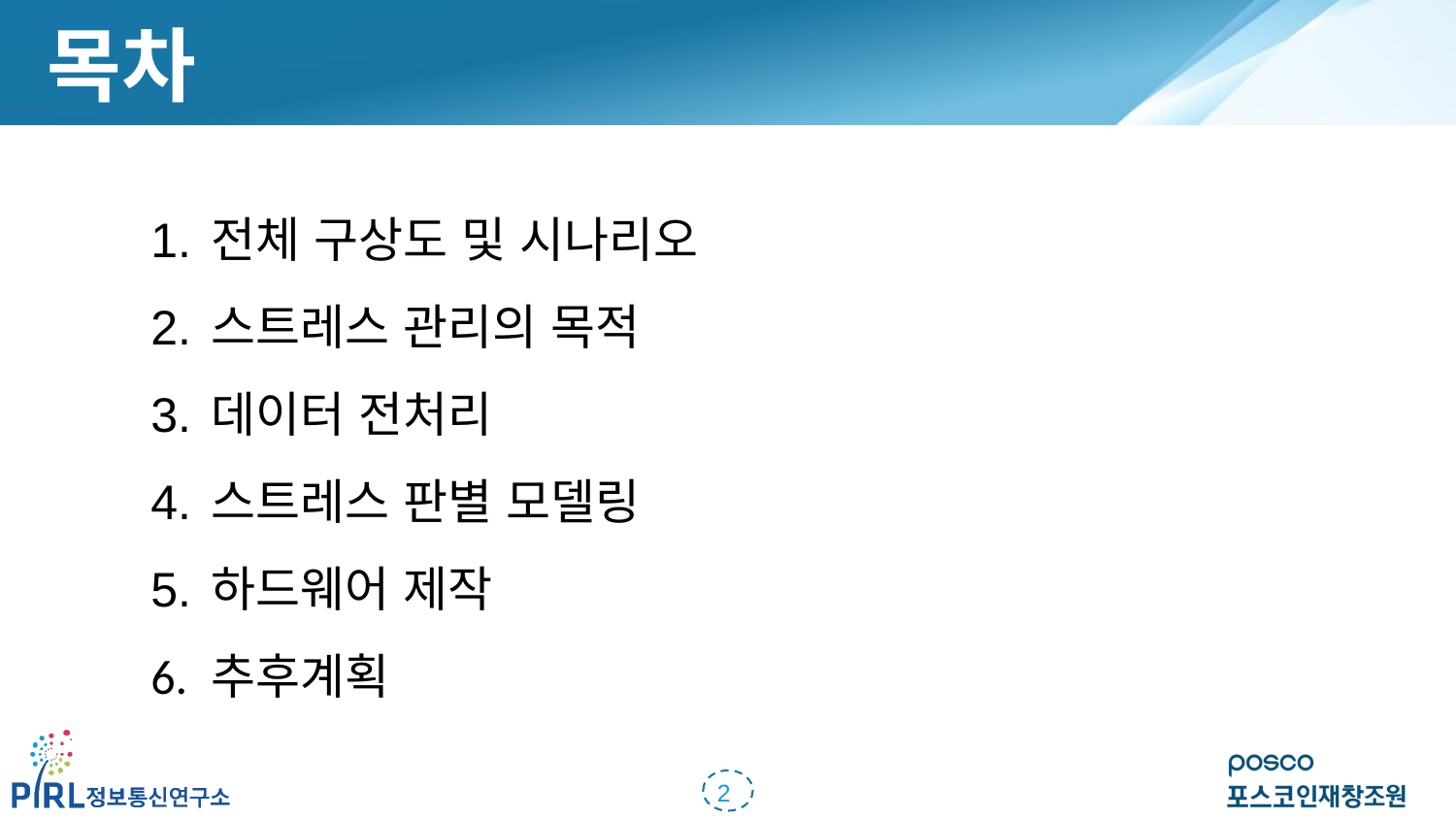

목차
전체 구상도 및 시나리오
스트레스 관리의 목적
데이터 전처리
스트레스 판별 모델링
하드웨어 제작
추후계획